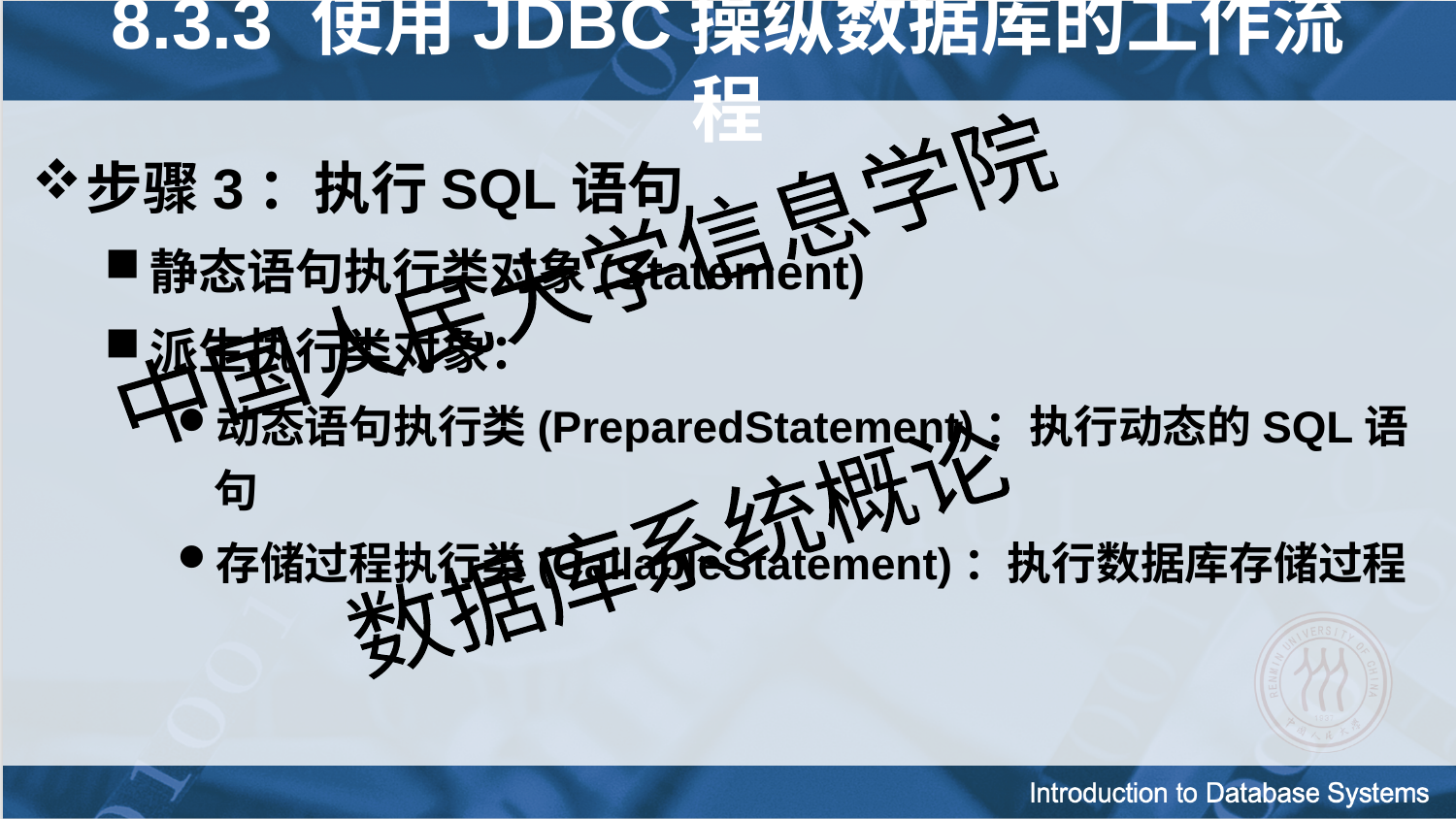

8.3.3 使用JDBC操纵数据库的工作流程
步骤3：执行SQL语句
静态语句执行类对象(Statement)
派生执行类对象：
动态语句执行类(PreparedStatement)：执行动态的SQL语句
存储过程执行类(CallableStatement)：执行数据库存储过程